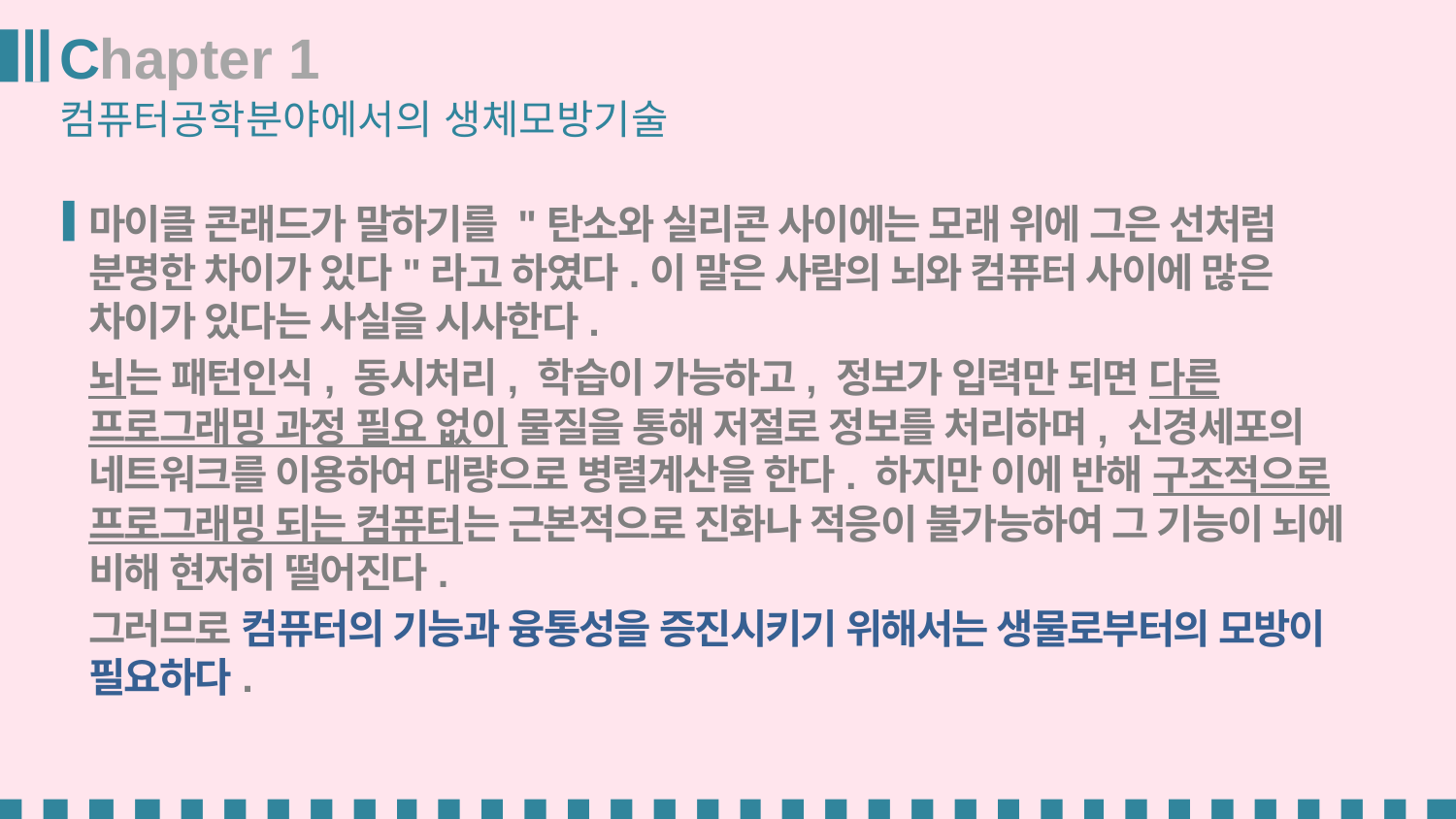

Chapter 1
컴퓨터공학분야에서의 생체모방기술
마이클 콘래드가 말하기를 "탄소와 실리콘 사이에는 모래 위에 그은 선처럼 분명한 차이가 있다"라고 하였다.이 말은 사람의 뇌와 컴퓨터 사이에 많은 차이가 있다는 사실을 시사한다.
뇌는 패턴인식, 동시처리, 학습이 가능하고, 정보가 입력만 되면 다른 프로그래밍 과정 필요 없이 물질을 통해 저절로 정보를 처리하며, 신경세포의 네트워크를 이용하여 대량으로 병렬계산을 한다. 하지만 이에 반해 구조적으로 프로그래밍 되는 컴퓨터는 근본적으로 진화나 적응이 불가능하여 그 기능이 뇌에 비해 현저히 떨어진다.
그러므로 컴퓨터의 기능과 융통성을 증진시키기 위해서는 생물로부터의 모방이 필요하다.